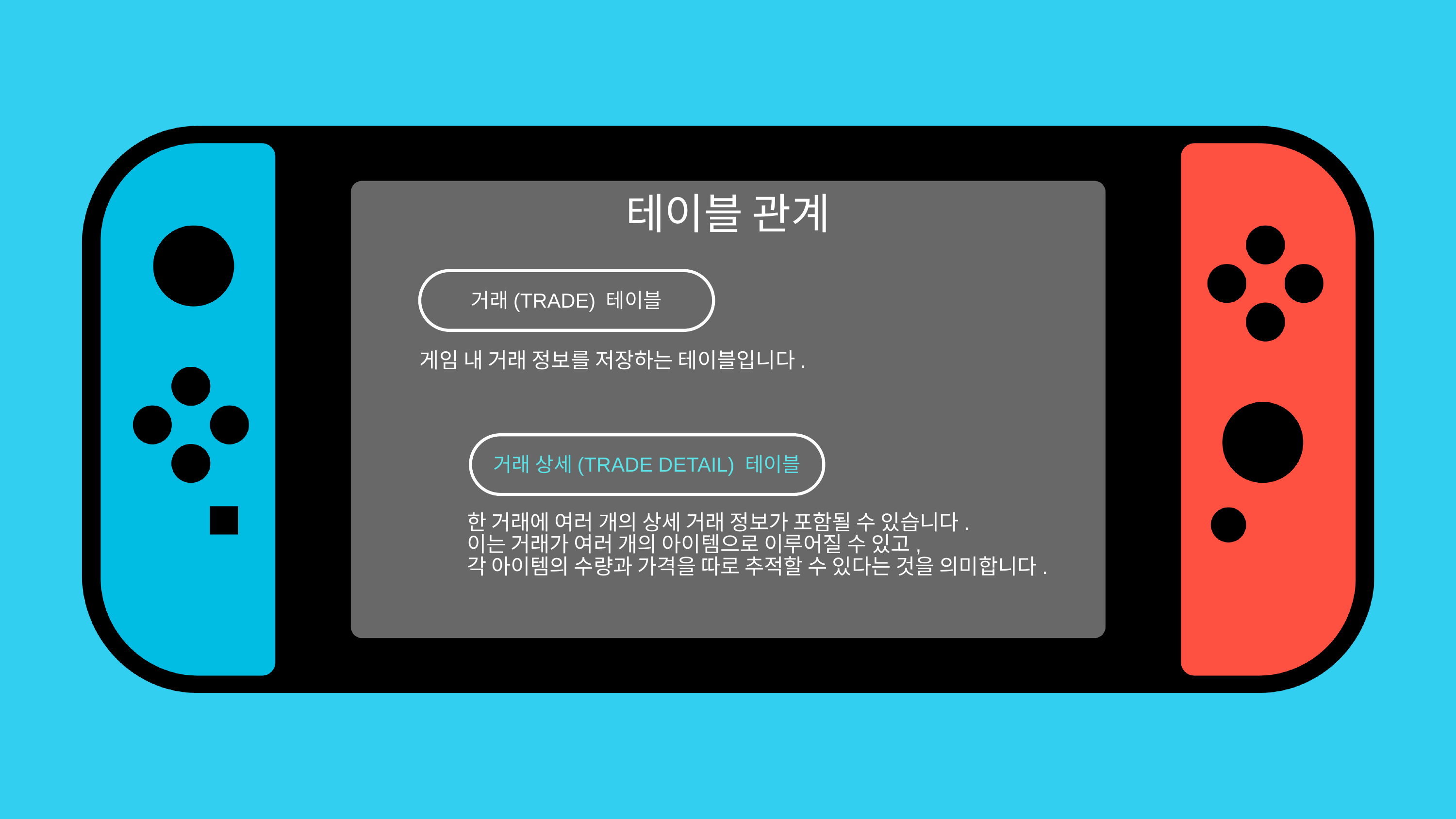

테이블 관계

거래(TRADE) 테이블
게임 내 거래 정보를 저장하는 테이블입니다.

거래 상세(TRADE DETAIL) 테이블
한 거래에 여러 개의 상세 거래 정보가 포함될 수 있습니다.
이는 거래가 여러 개의 아이템으로 이루어질 수 있고,
각 아이템의 수량과 가격을 따로 추적할 수 있다는 것을 의미합니다.